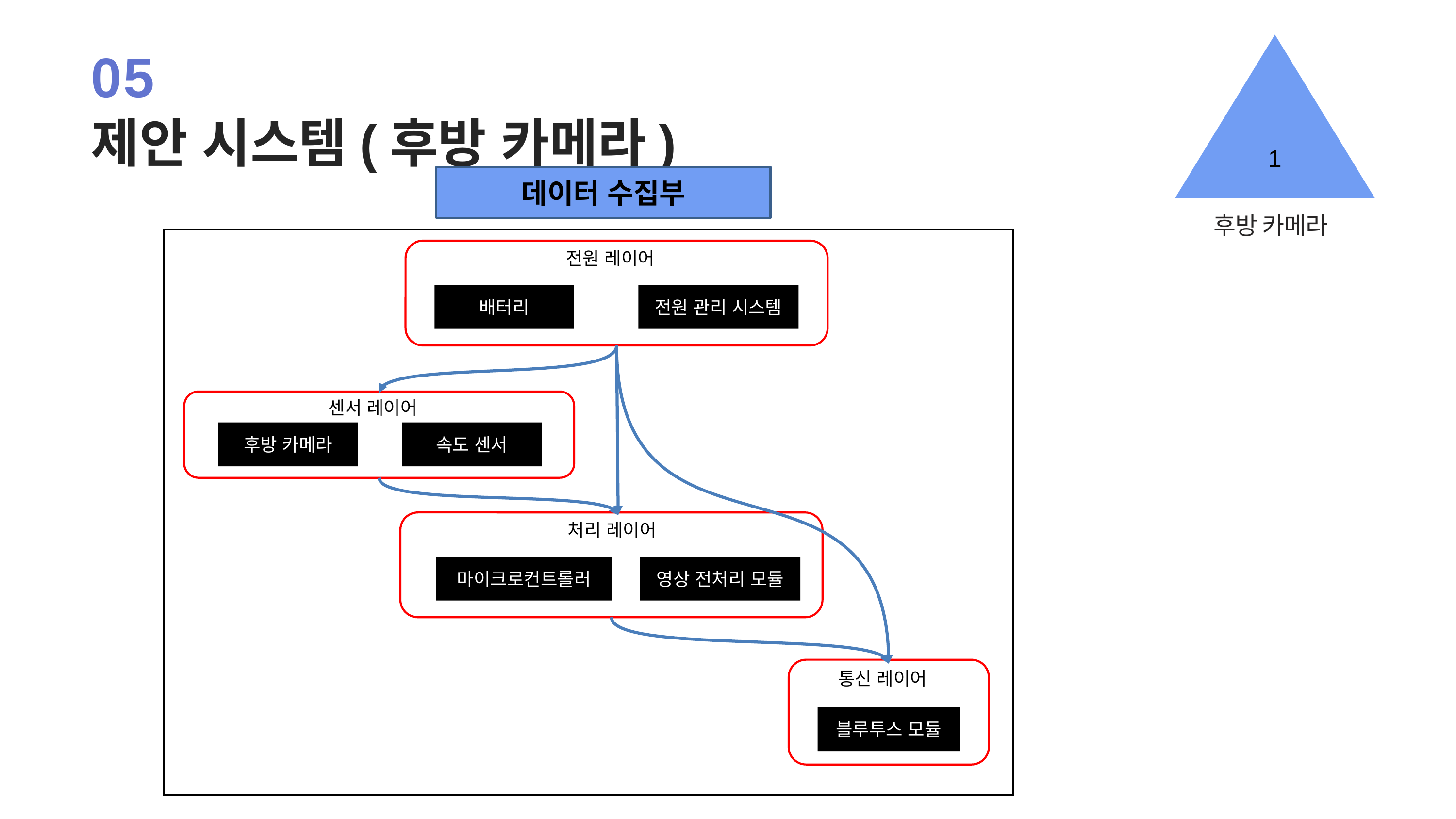

05
1
제안 시스템(후방 카메라)
데이터 수집부
후방 카메라

전원 레이어
배터리
전원 관리 시스템

센서 레이어
후방 카메라
속도 센서

처리 레이어
마이크로컨트롤러
영상 전처리 모듈

통신 레이어
블루투스 모듈